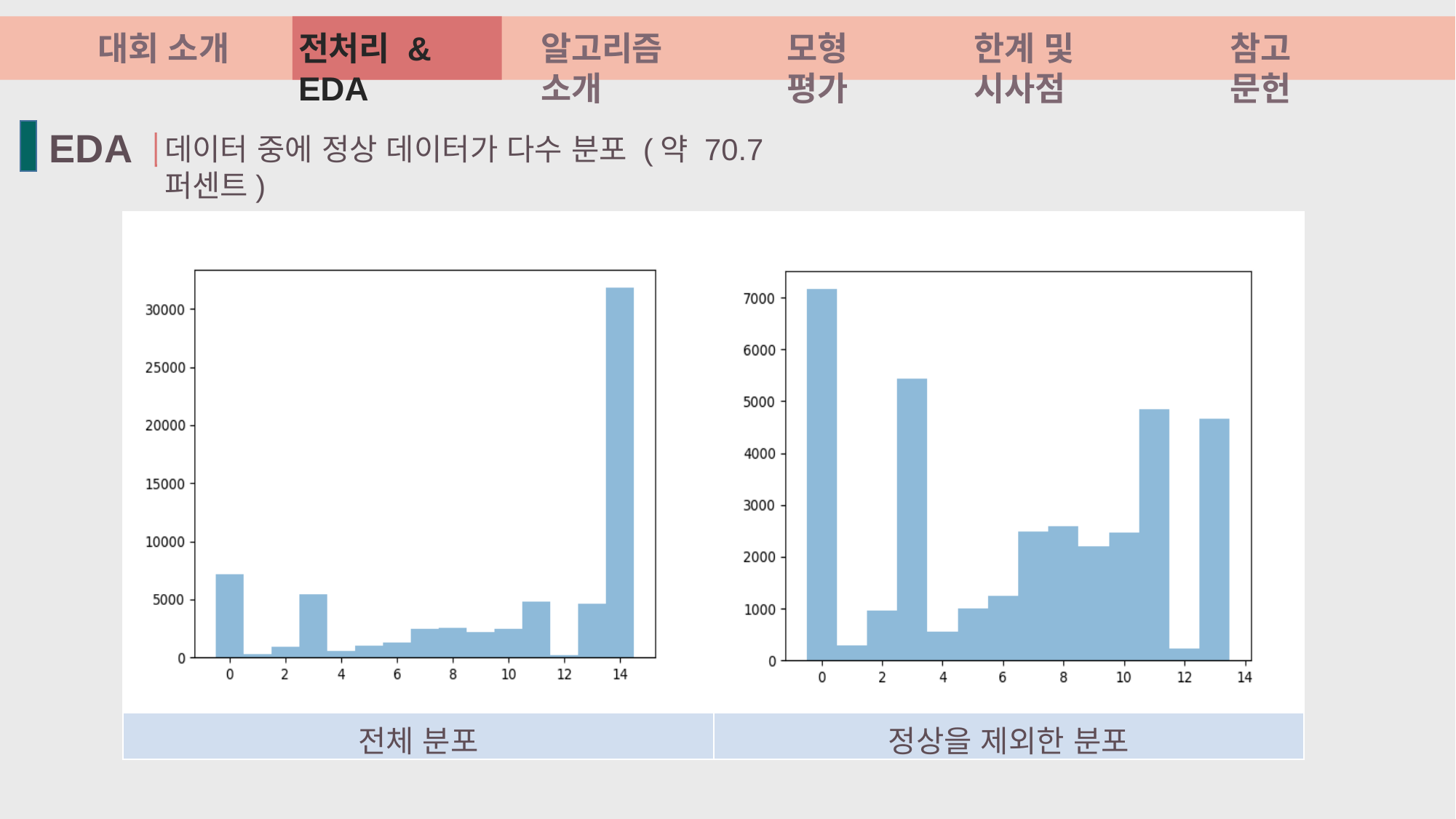

대회 소개
전처리 & EDA
알고리즘 소개
모형 평가
한계 및 시사점
참고 문헌
  EDA

데이터 중에 정상 데이터가 다수 분포 (약 70.7 퍼센트)
|  |  |
| --- | --- |
| 전체 분포 | 정상을 제외한 분포 |